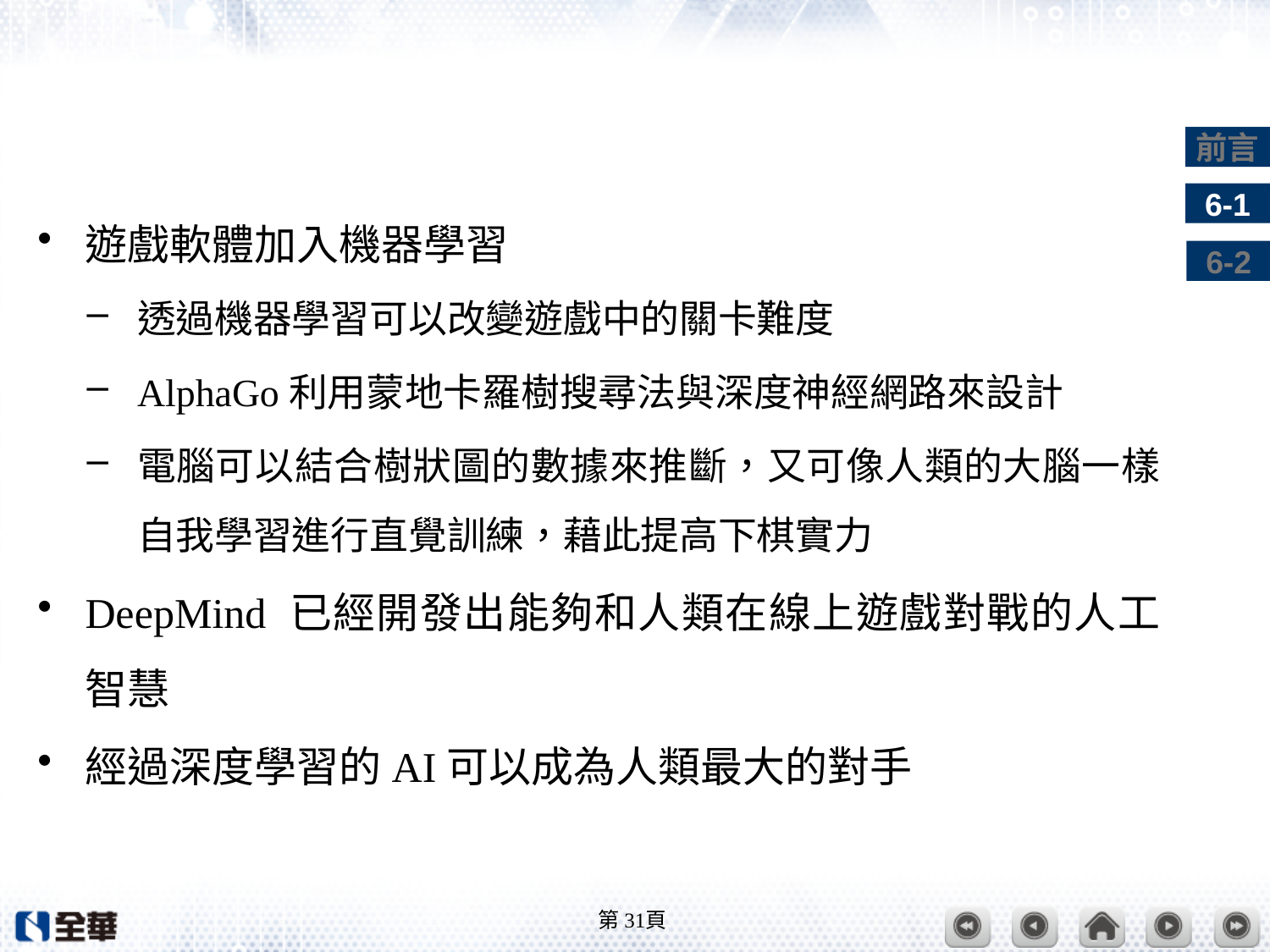

#
遊戲軟體加入機器學習
透過機器學習可以改變遊戲中的關卡難度
AlphaGo利用蒙地卡羅樹搜尋法與深度神經網路來設計
電腦可以結合樹狀圖的數據來推斷，又可像人類的大腦一樣自我學習進行直覺訓練，藉此提高下棋實力
DeepMind 已經開發出能夠和人類在線上遊戲對戰的人工智慧
經過深度學習的AI可以成為人類最大的對手